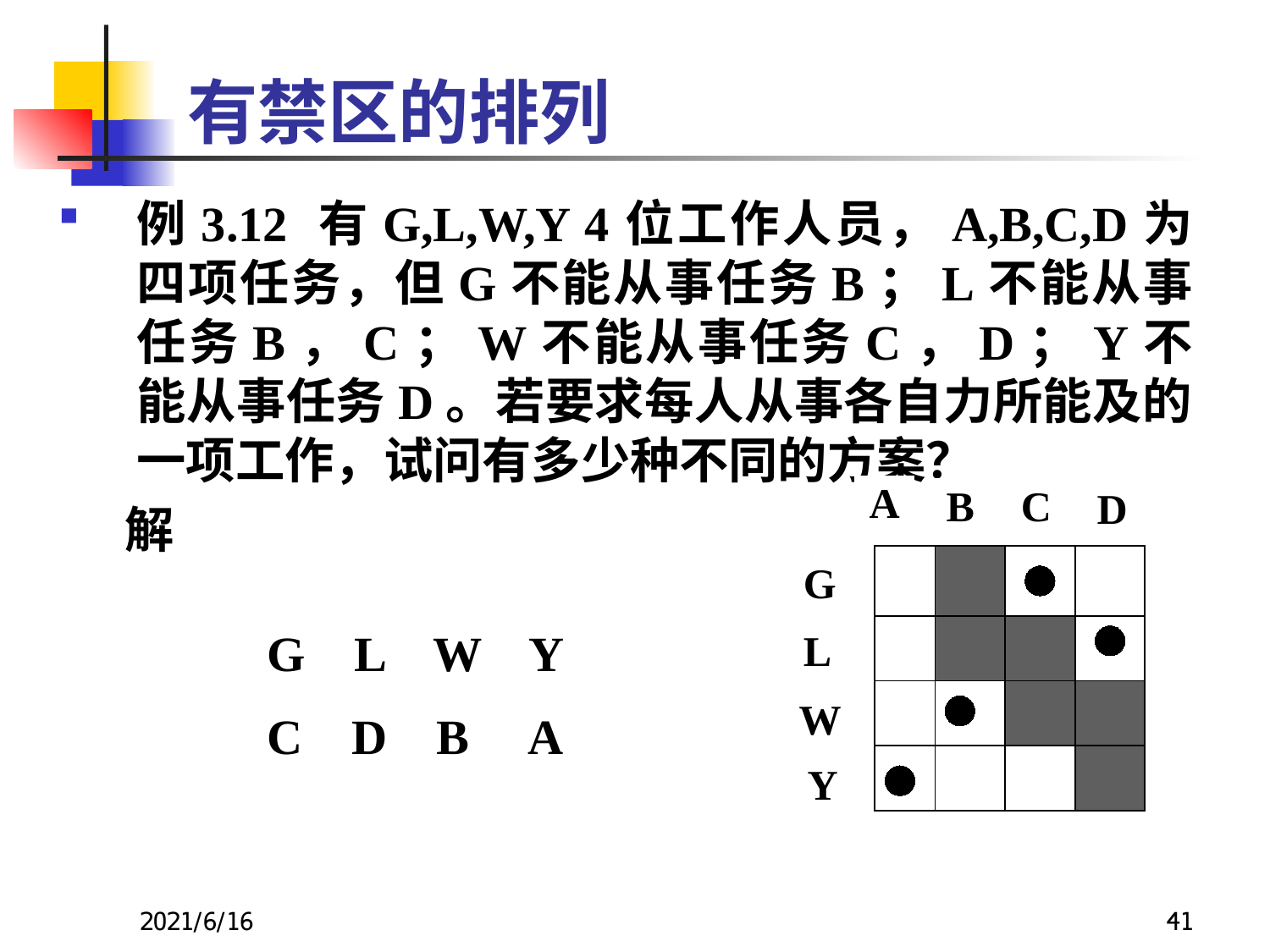

# 有禁区的排列
例3.12 有G,L,W,Y 4位工作人员，A,B,C,D为四项任务，但G不能从事任务B；L不能从事任务B，C；W不能从事任务C，D；Y不能从事任务D。若要求每人从事各自力所能及的一项工作，试问有多少种不同的方案？
      解

A
B
C
D
|  |  |  |  |
| --- | --- | --- | --- |
|  |  |  |  |
|  |  |  |  |
|  |  |  |  |
G
L
W
Y

G    L    W    Y
C    D    B     A

2021/6/16
41